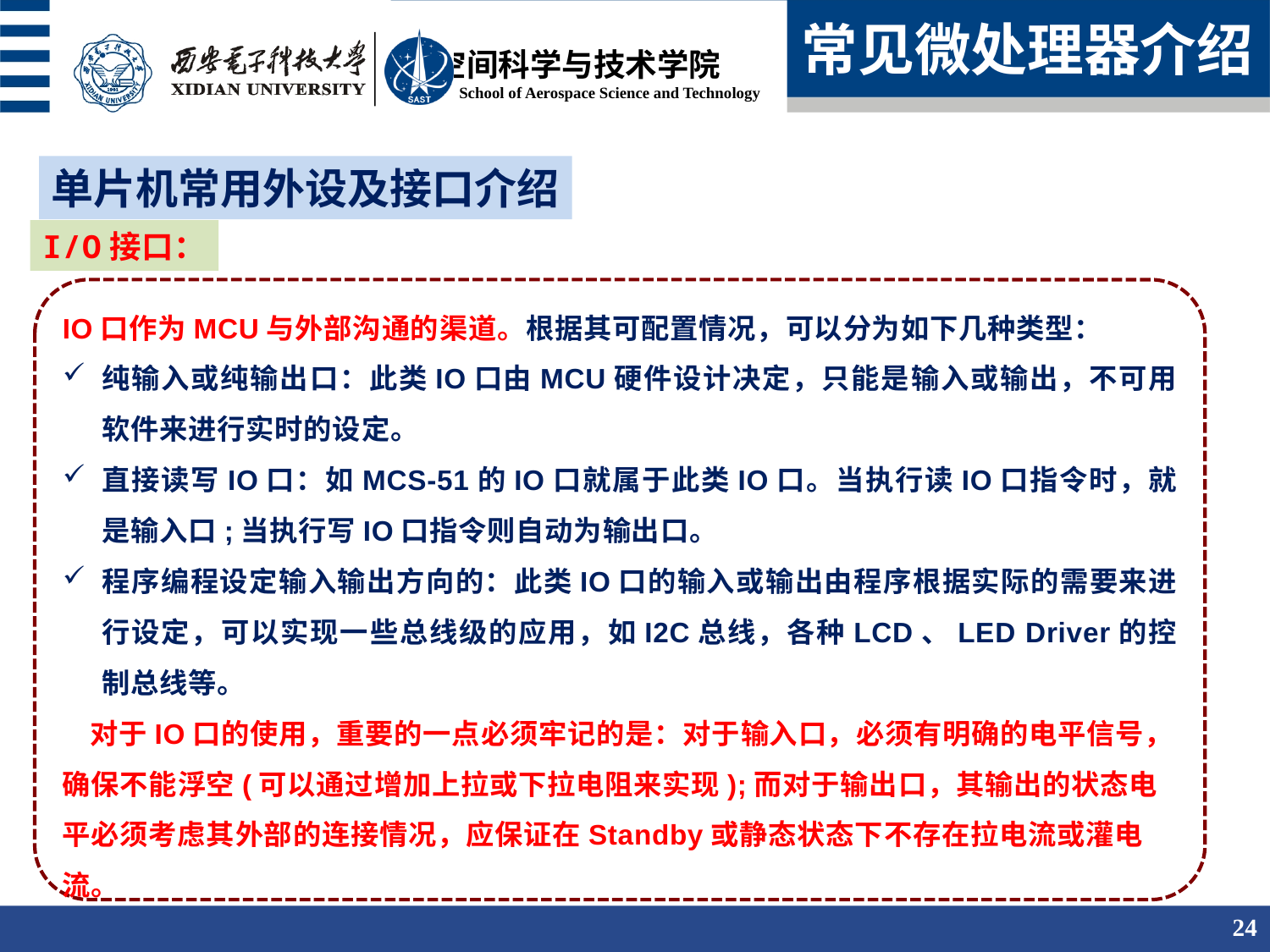

常见微处理器介绍
单片机常用外设及接口介绍
I/O接口：

IO口作为MCU与外部沟通的渠道。根据其可配置情况，可以分为如下几种类型：
纯输入或纯输出口：此类IO口由MCU硬件设计决定，只能是输入或输出，不可用软件来进行实时的设定。
直接读写IO口：如MCS-51的IO口就属于此类IO口。当执行读IO口指令时，就是输入口;当执行写IO口指令则自动为输出口。
程序编程设定输入输出方向的：此类IO口的输入或输出由程序根据实际的需要来进行设定，可以实现一些总线级的应用，如I2C总线，各种LCD、LED Driver的控制总线等。
   对于IO口的使用，重要的一点必须牢记的是：对于输入口，必须有明确的电平信号，确保不能浮空(可以通过增加上拉或下拉电阻来实现);而对于输出口，其输出的状态电平必须考虑其外部的连接情况，应保证在Standby或静态状态下不存在拉电流或灌电流。